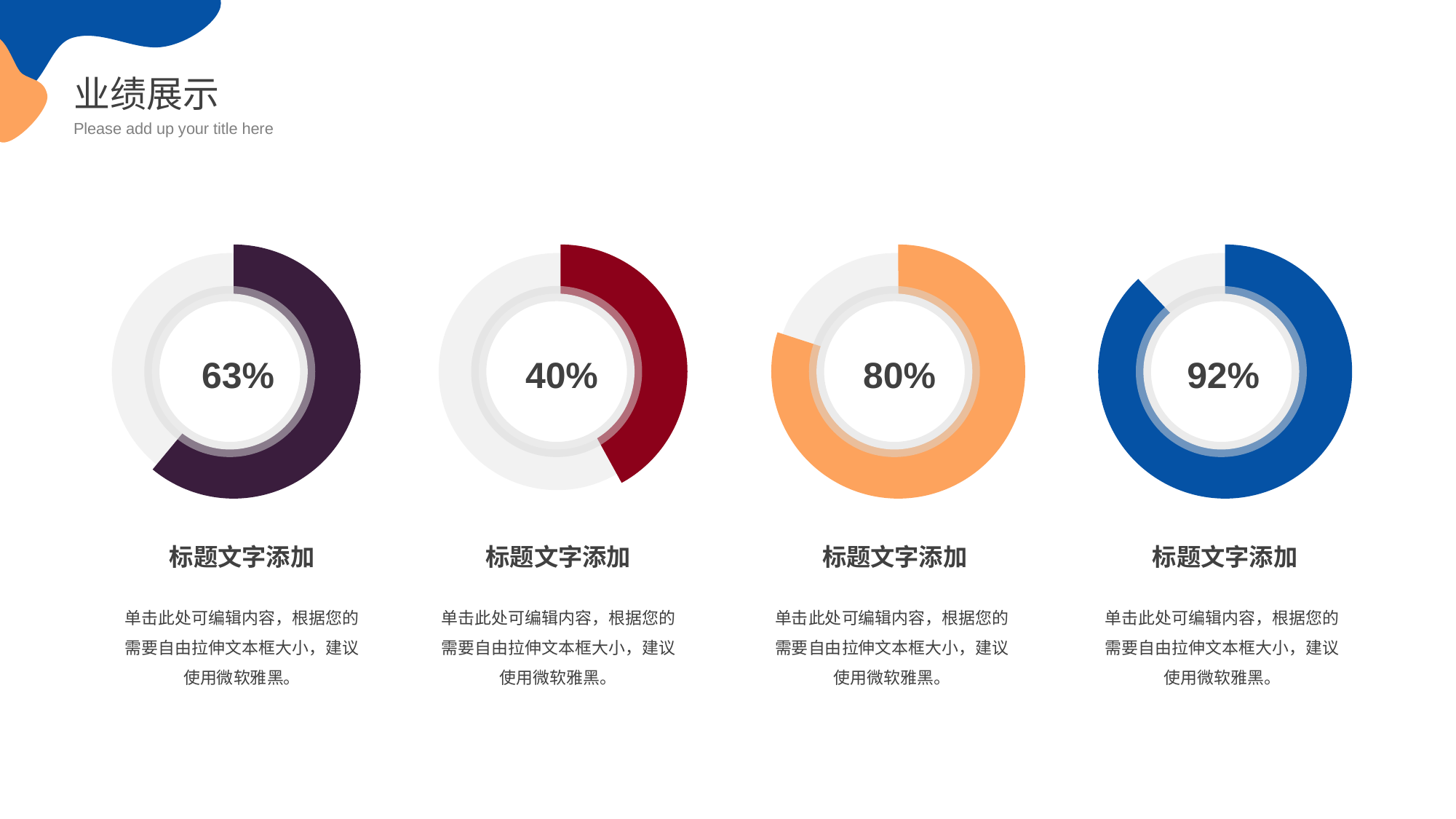

业绩展示
Please add up your title here

40%
92%
63%
80%
标题文字添加
标题文字添加
标题文字添加
标题文字添加
单击此处可编辑内容，根据您的需要自由拉伸文本框大小，建议使用微软雅黑。
单击此处可编辑内容，根据您的需要自由拉伸文本框大小，建议使用微软雅黑。
单击此处可编辑内容，根据您的需要自由拉伸文本框大小，建议使用微软雅黑。
单击此处可编辑内容，根据您的需要自由拉伸文本框大小，建议使用微软雅黑。